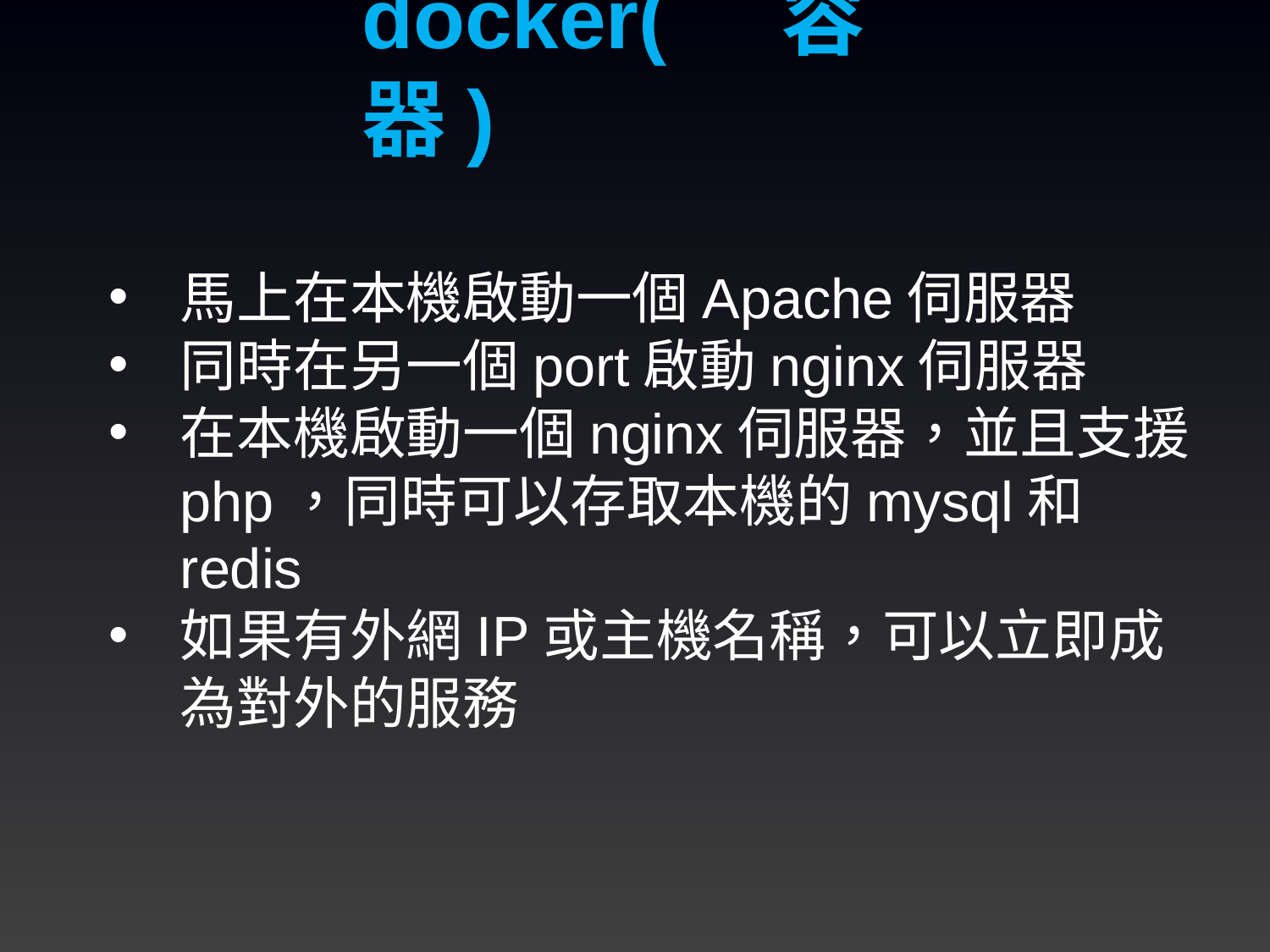

docker(容器)
馬上在本機啟動一個Apache伺服器
同時在另一個port啟動nginx伺服器
在本機啟動一個nginx伺服器，並且支援php，同時可以存取本機的mysql和redis
如果有外網IP或主機名稱，可以立即成為對外的服務